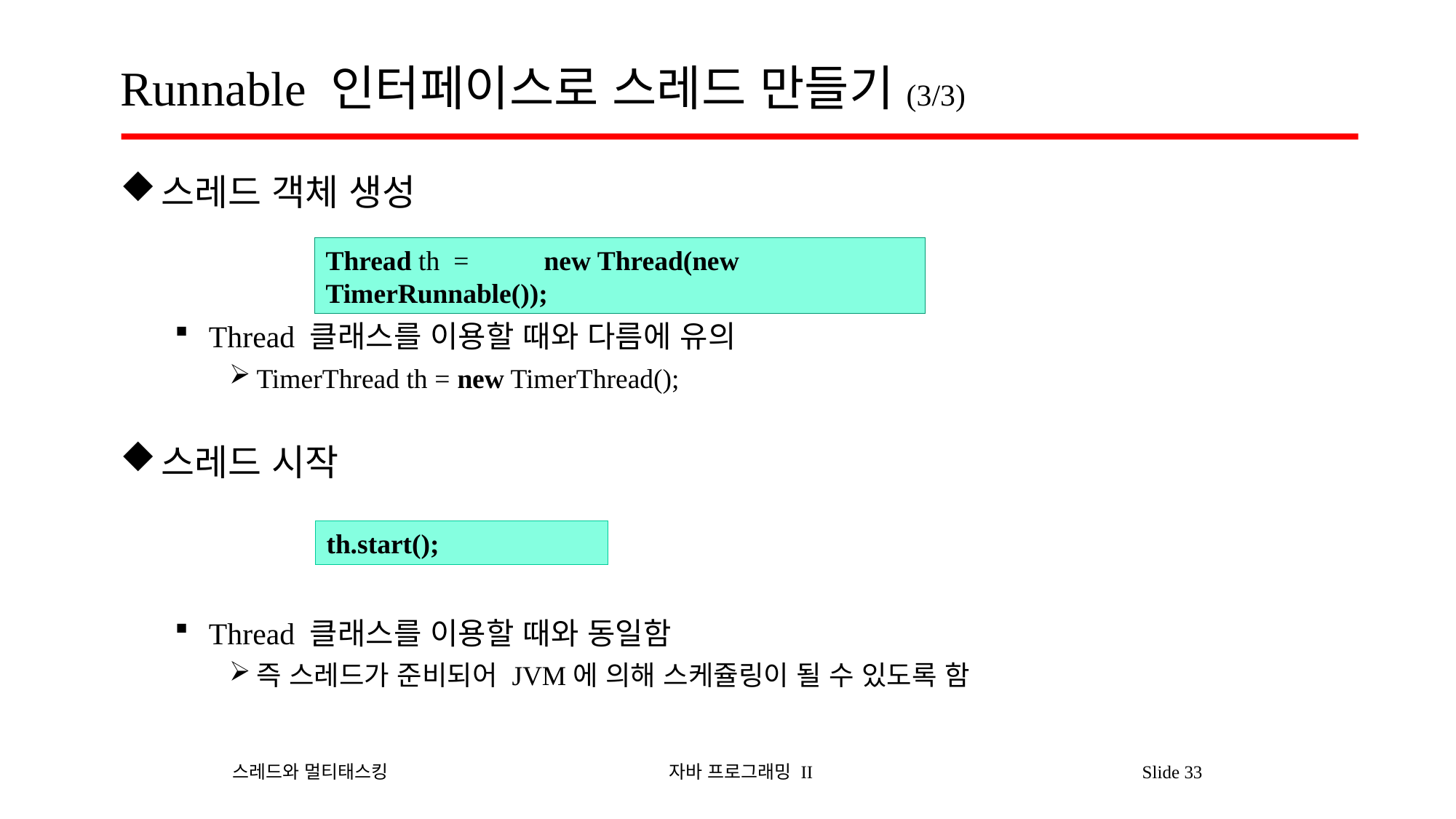

# Runnable 인터페이스로 스레드 만들기(3/3)
스레드 객체 생성

Thread 클래스를 이용할 때와 다름에 유의
TimerThread th = new TimerThread();
스레드 시작

Thread 클래스를 이용할 때와 동일함
즉 스레드가 준비되어 JVM에 의해 스케쥴링이 될 수 있도록 함

Thread th  = 	new Thread(new TimerRunnable());
th.start();